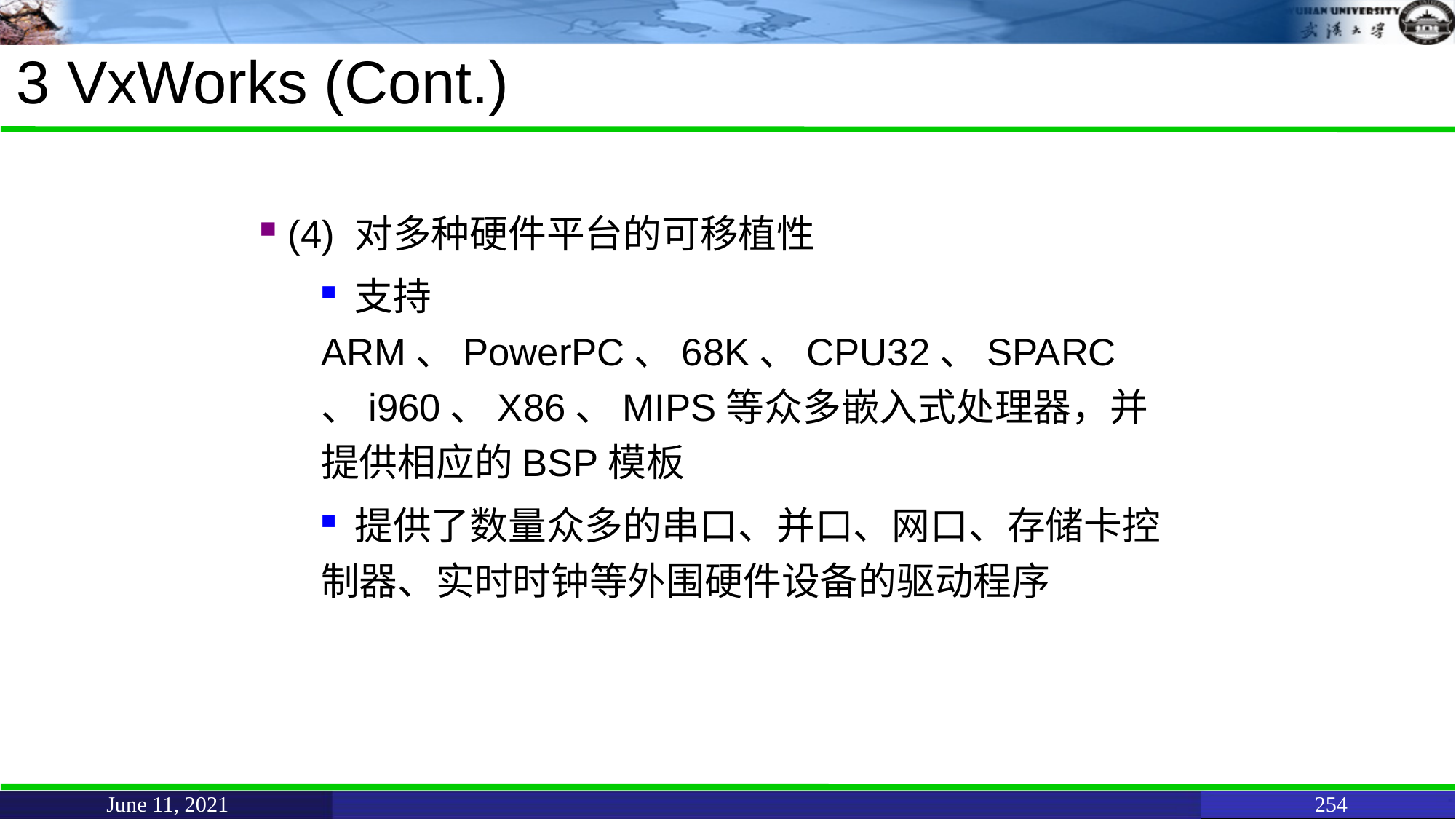

# 3 VxWorks (Cont.)
 (4) 对多种硬件平台的可移植性
 支持ARM、PowerPC、68K、CPU32、SPARC、i960、X86、MIPS等众多嵌入式处理器，并提供相应的BSP模板
 提供了数量众多的串口、并口、网口、存储卡控制器、实时时钟等外围硬件设备的驱动程序
June 11, 2021

254